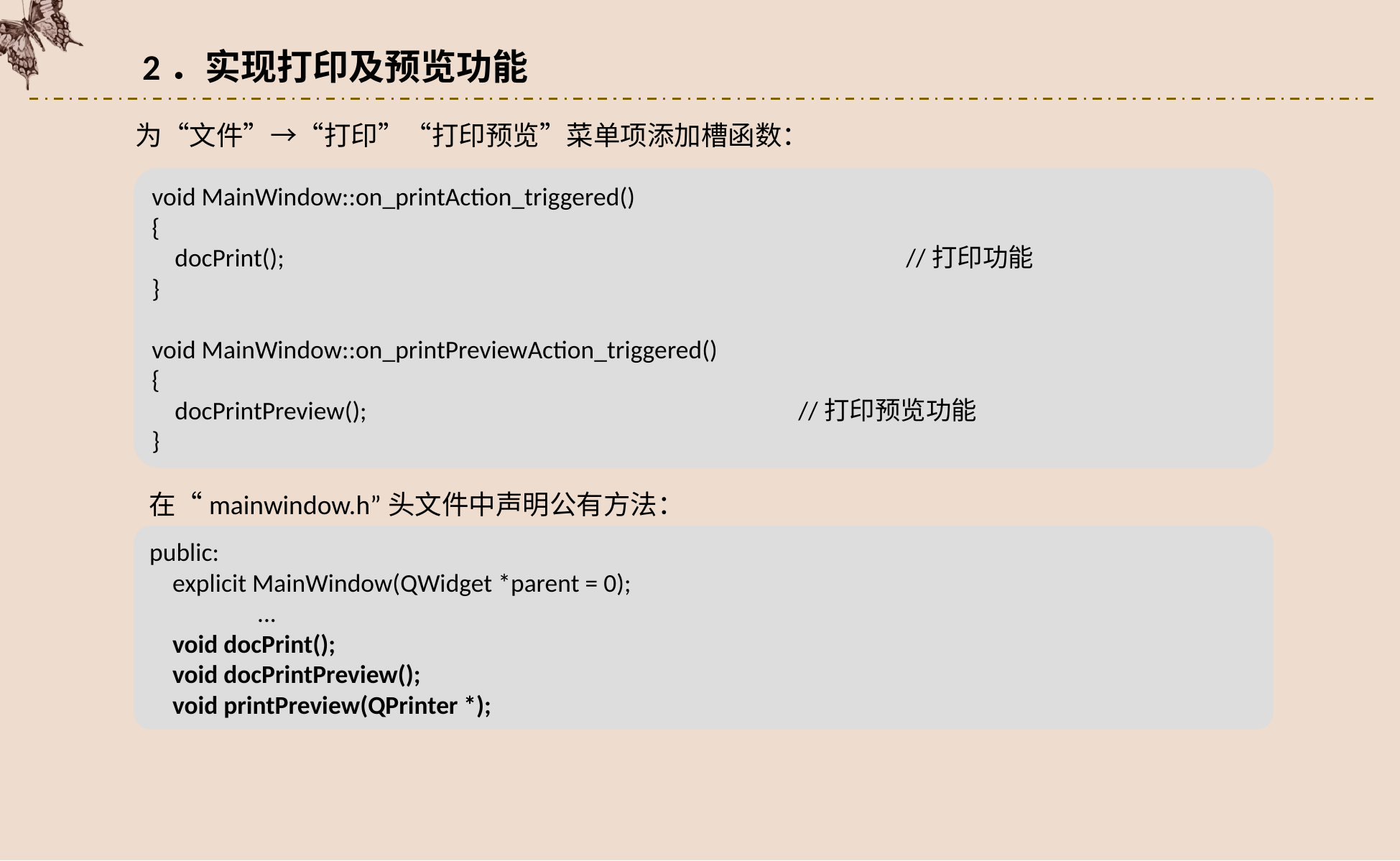

2．实现打印及预览功能
为“文件”→“打印”“打印预览”菜单项添加槽函数：
void MainWindow::on_printAction_triggered()
{
    docPrint();						//打印功能
}

void MainWindow::on_printPreviewAction_triggered()
{
    docPrintPreview();					//打印预览功能
}
在“mainwindow.h”头文件中声明公有方法：
public:
    explicit MainWindow(QWidget *parent = 0);
	...
    void docPrint();
    void docPrintPreview();
    void printPreview(QPrinter *);